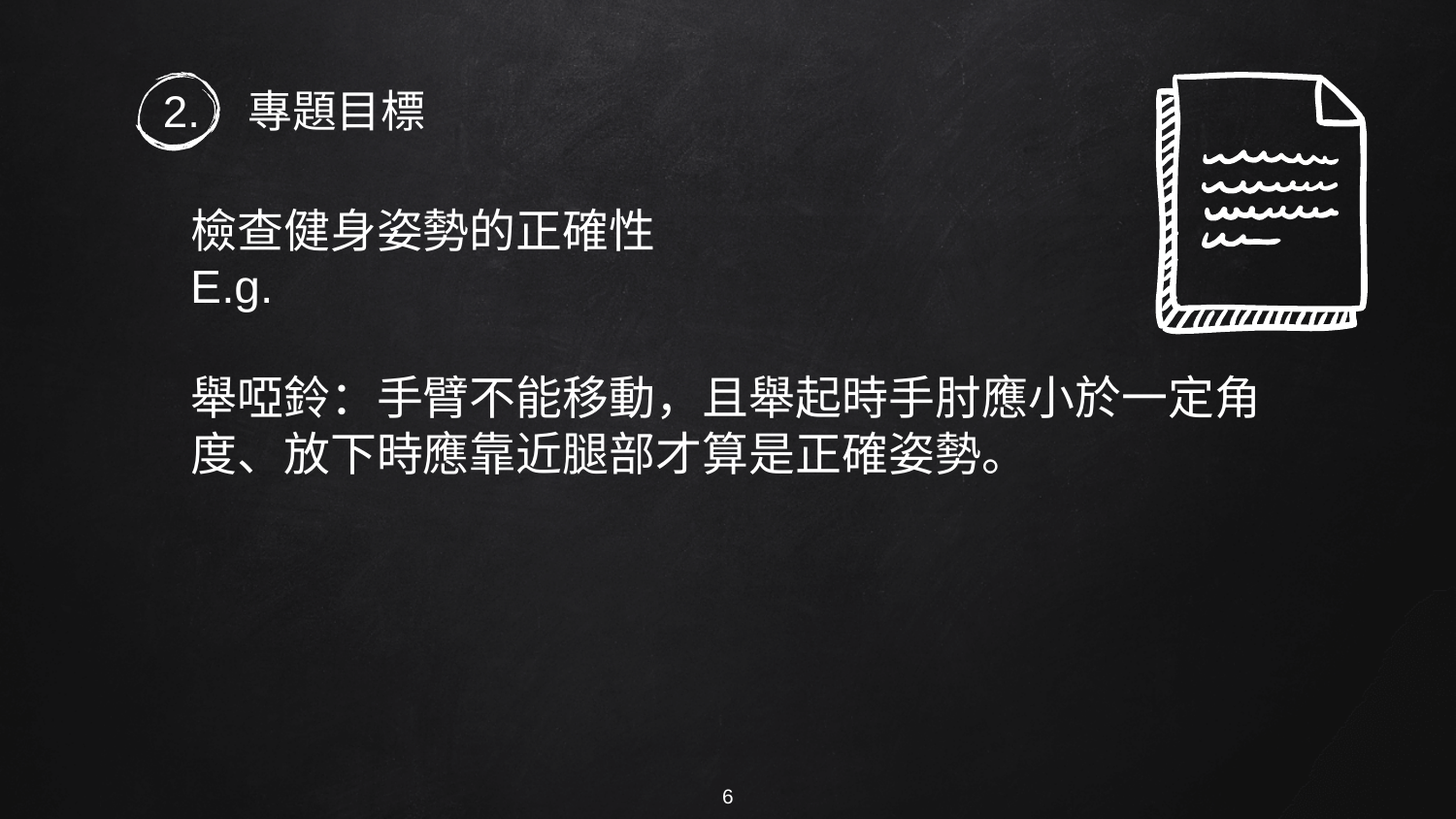

# 2.   專題目標
檢查健身姿勢的正確性
E.g.

舉啞鈴：手臂不能移動，且舉起時手肘應小於一定角度、放下時應靠近腿部才算是正確姿勢。

6